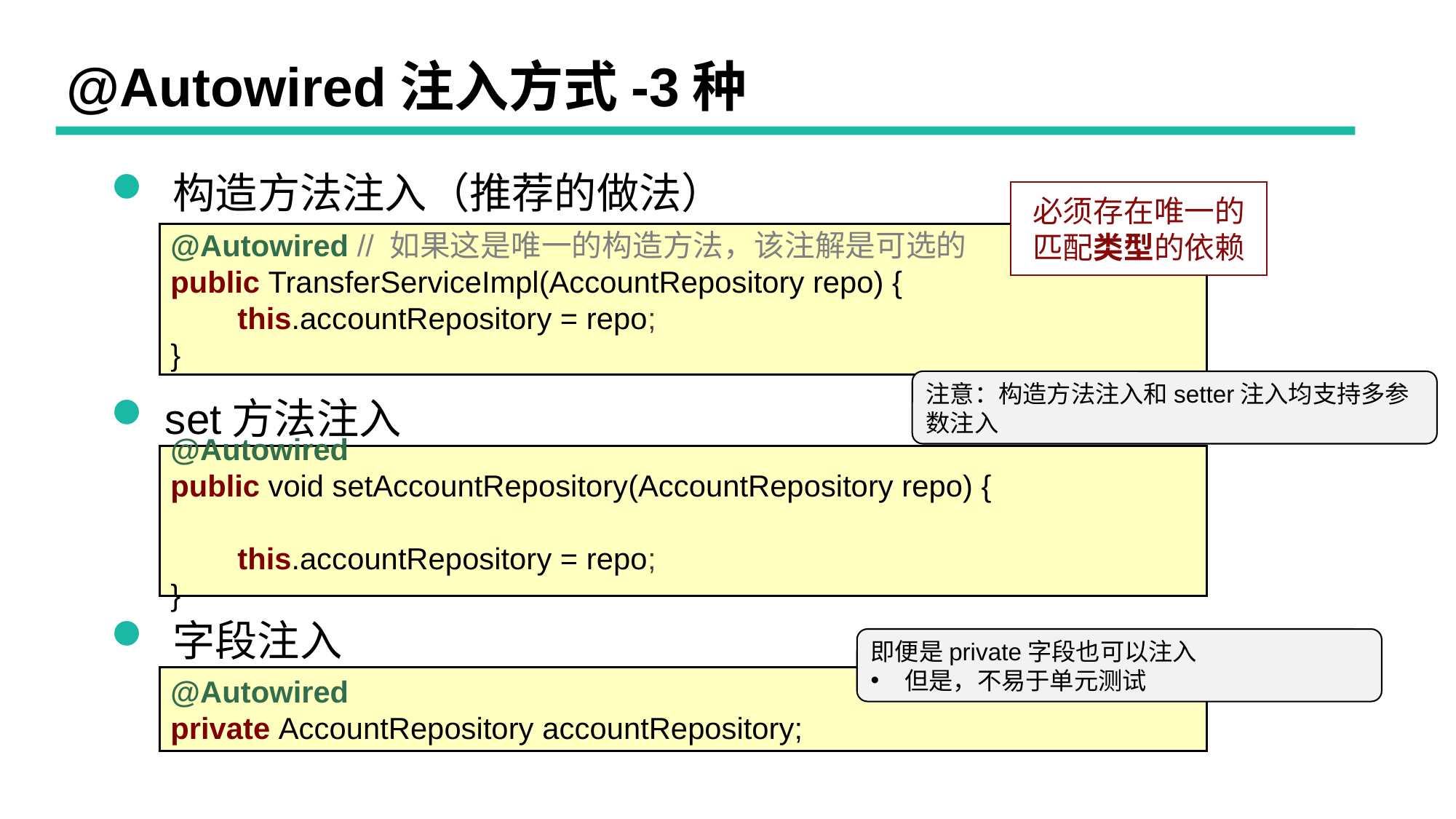

# @Autowired注入方式-3种
 构造方法注入（推荐的做法）
必须存在唯一的匹配类型的依赖
@Autowired // 如果这是唯一的构造方法，该注解是可选的
public TransferServiceImpl(AccountRepository repo) {
        this.accountRepository = repo;
}
注意：构造方法注入和setter注入均支持多参数注入
 set方法注入
@Autowired
public void setAccountRepository(AccountRepository repo) {
        this.accountRepository = repo;
}
 字段注入
即便是private字段也可以注入
但是，不易于单元测试
@Autowired
private AccountRepository accountRepository;